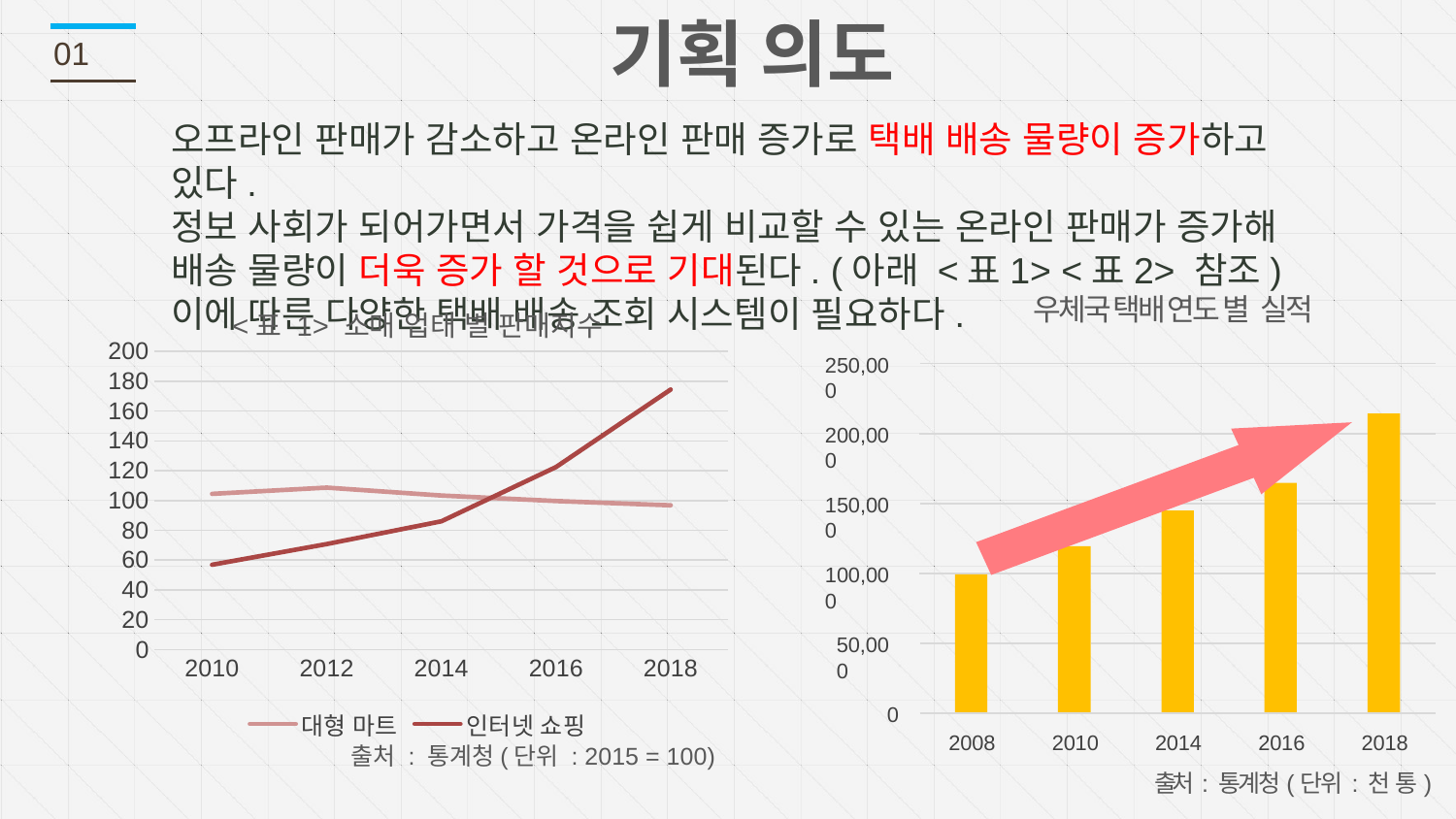

기획 의도
01
오프라인 판매가 감소하고 온라인 판매 증가로 택배 배송 물량이 증가하고 있다.
정보 사회가 되어가면서 가격을 쉽게 비교할 수 있는 온라인 판매가 증가해 배송 물량이 더욱 증가 할 것으로 기대된다. (아래 <표1> <표2> 참조)
이에 따른 다양한 택배 배송 조회 시스템이 필요하다.
우체국 택배 연도 별  실적
250,000

200,000

150,000

100,000

50,000

0

2008
2010
2014
2016
2018
출처 : 통계청(단위 : 천 통)
<표 1> 소매 업태 별 판매지수

### Chart

| Category | 대형 마트 | 인터넷 쇼핑 |
|---|---|---|
| 2010 | 104.5 | 56.9 |
| 2012 | 108.7 | 70.8 |
| 2014 | 103.4 | 86.1 |
| 2016 | 99.7 | 122.5 |
| 2018 | 96.8 | 174.5 |
출처 : 통계청(단위 : 2015 = 100)